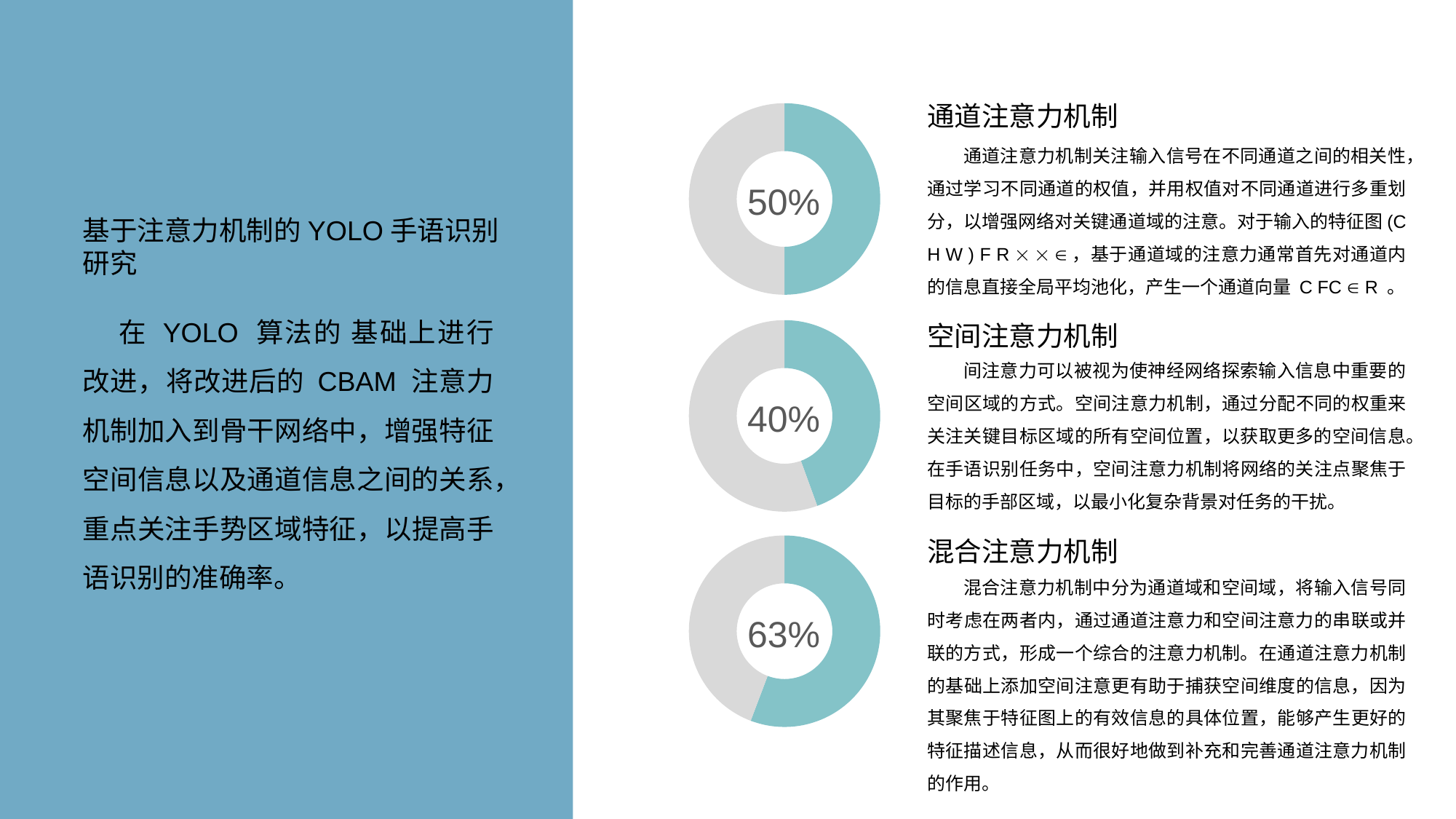

### Chart

| Category | Sales |
|---|---|
| 1st Qtr | 50.0 |
| 2nd Qtr | 50.0 |
通道注意力机制
通道注意力机制关注输入信号在不同通道之间的相关性，通过学习不同通道的权值，并用权值对不同通道进行多重划分，以增强网络对关键通道域的注意。对于输入的特征图(C H W ) F R × × ∈，基于通道域的注意力通常首先对通道内的信息直接全局平均池化，产生一个通道向量 C FC ∈ R 。
50%
基于注意力机制的YOLO手语识别研究
在 YOLO 算法的 基础上进行改进，将改进后的 CBAM 注意力机制加入到骨干网络中，增强特征空间信息以及通道信息之间的关系，重点关注手势区域特征，以提高手语识别的准确率。

### Chart

| Category | Sales |
|---|---|
| 1st Qtr | 40.0 |
| 2nd Qtr | 50.0 |
空间注意力机制
间注意力可以被视为使神经网络探索输入信息中重要的空间区域的方式。空间注意力机制，通过分配不同的权重来关注关键目标区域的所有空间位置，以获取更多的空间信息。在手语识别任务中，空间注意力机制将网络的关注点聚焦于目标的手部区域，以最小化复杂背景对任务的干扰。
40%

### Chart

| Category | Sales |
|---|---|
| 1st Qtr | 63.0 |
| 2nd Qtr | 50.0 |
混合注意力机制
混合注意力机制中分为通道域和空间域，将输入信号同时考虑在两者内，通过通道注意力和空间注意力的串联或并联的方式，形成一个综合的注意力机制。在通道注意力机制的基础上添加空间注意更有助于捕获空间维度的信息，因为其聚焦于特征图上的有效信息的具体位置，能够产生更好的特征描述信息，从而很好地做到补充和完善通道注意力机制的作用。
63%